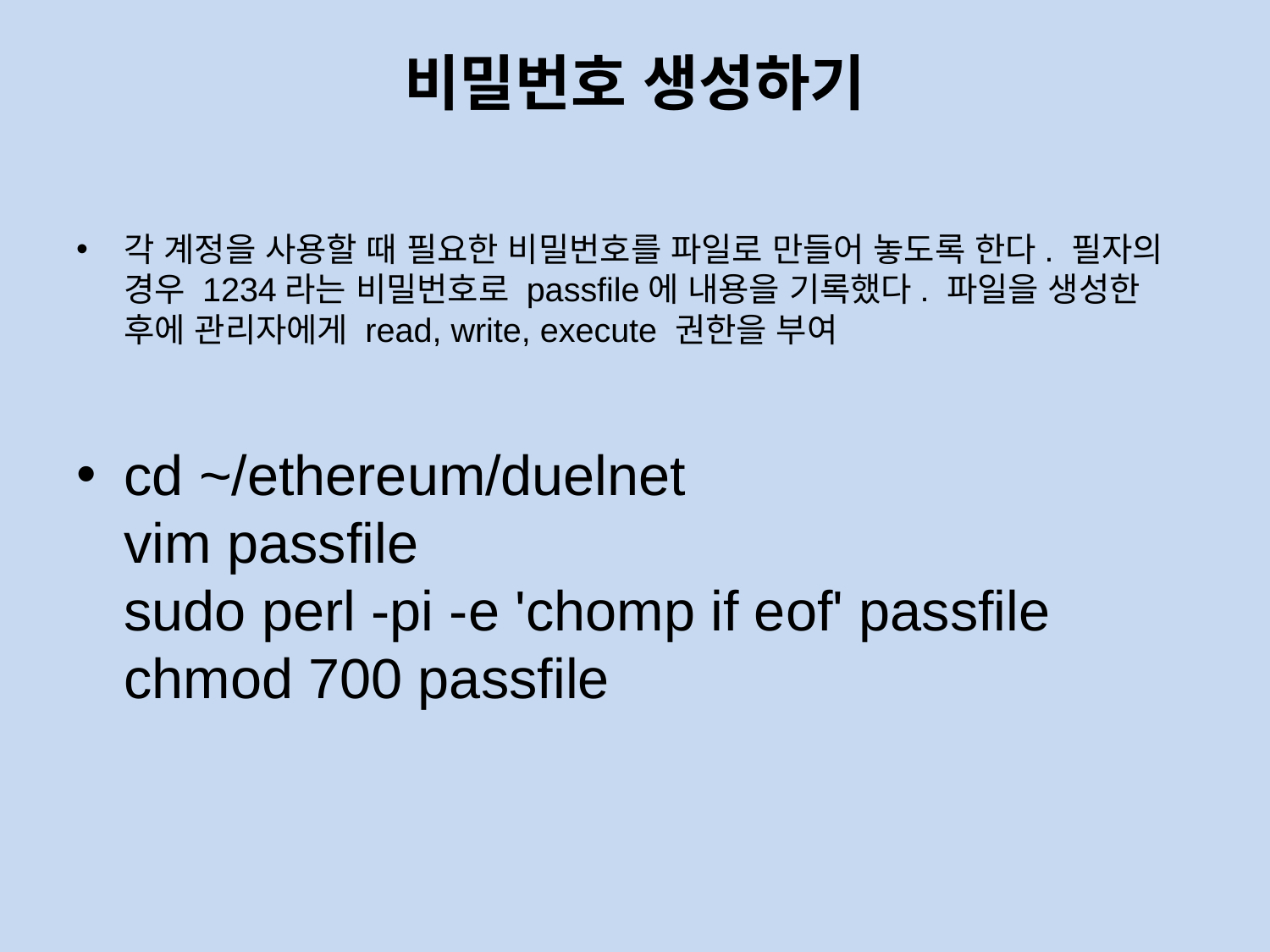

# 비밀번호 생성하기
각 계정을 사용할 때 필요한 비밀번호를 파일로 만들어 놓도록 한다. 필자의 경우 1234라는 비밀번호로 passfile에 내용을 기록했다. 파일을 생성한 후에 관리자에게 read, write, execute 권한을 부여

cd ~/ethereum/duelnet
vim passfile
sudo perl -pi -e 'chomp if eof' passfile
chmod 700 passfile